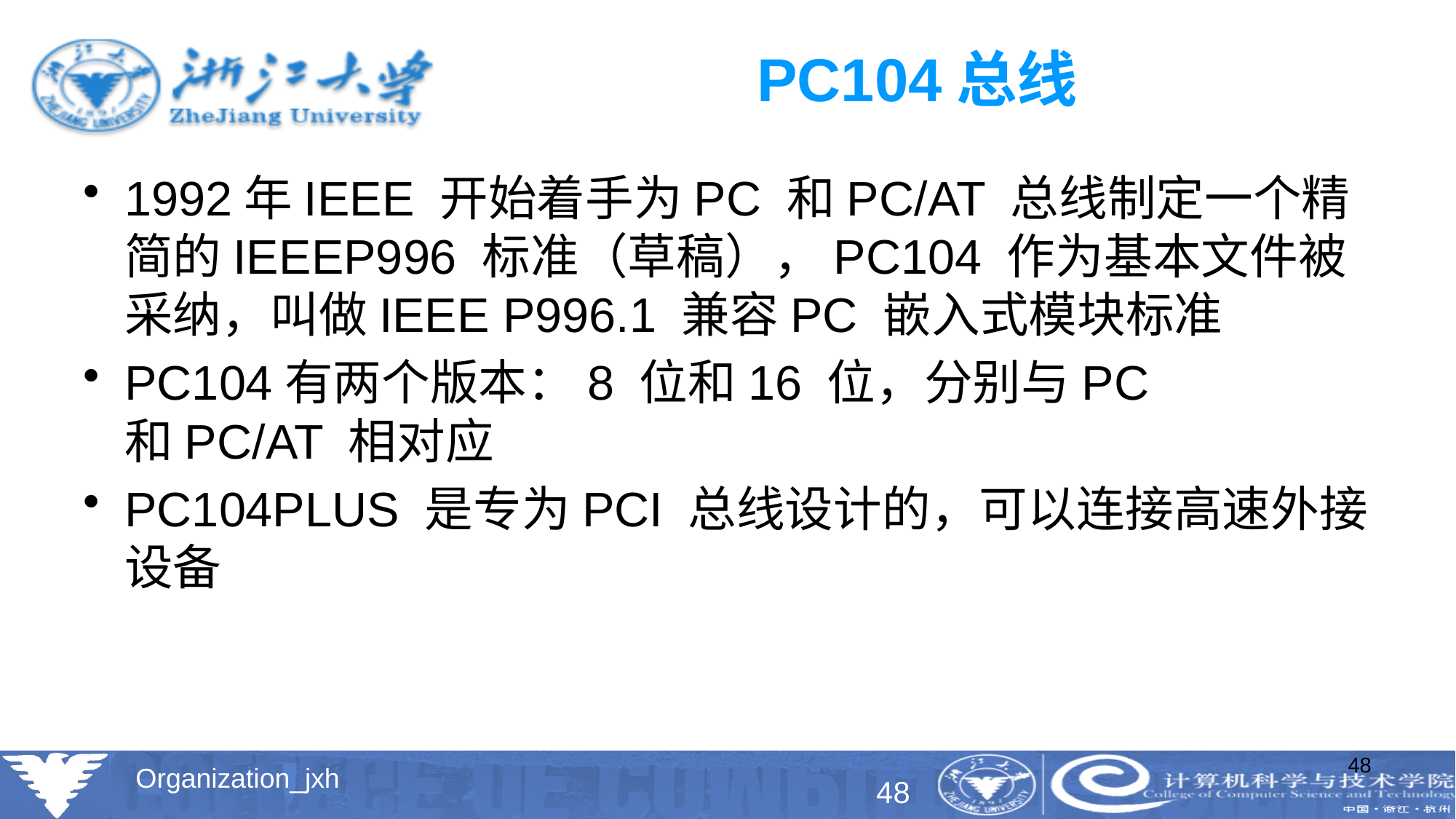

# PC104总线
1992年IEEE 开始着手为PC 和PC/AT 总线制定一个精简的IEEEP996 标准（草稿），PC104 作为基本文件被采纳，叫做IEEE P996.1 兼容PC 嵌入式模块标准
PC104有两个版本：8 位和16 位，分别与PC 和PC/AT 相对应
PC104PLUS 是专为PCI 总线设计的，可以连接高速外接设备
48